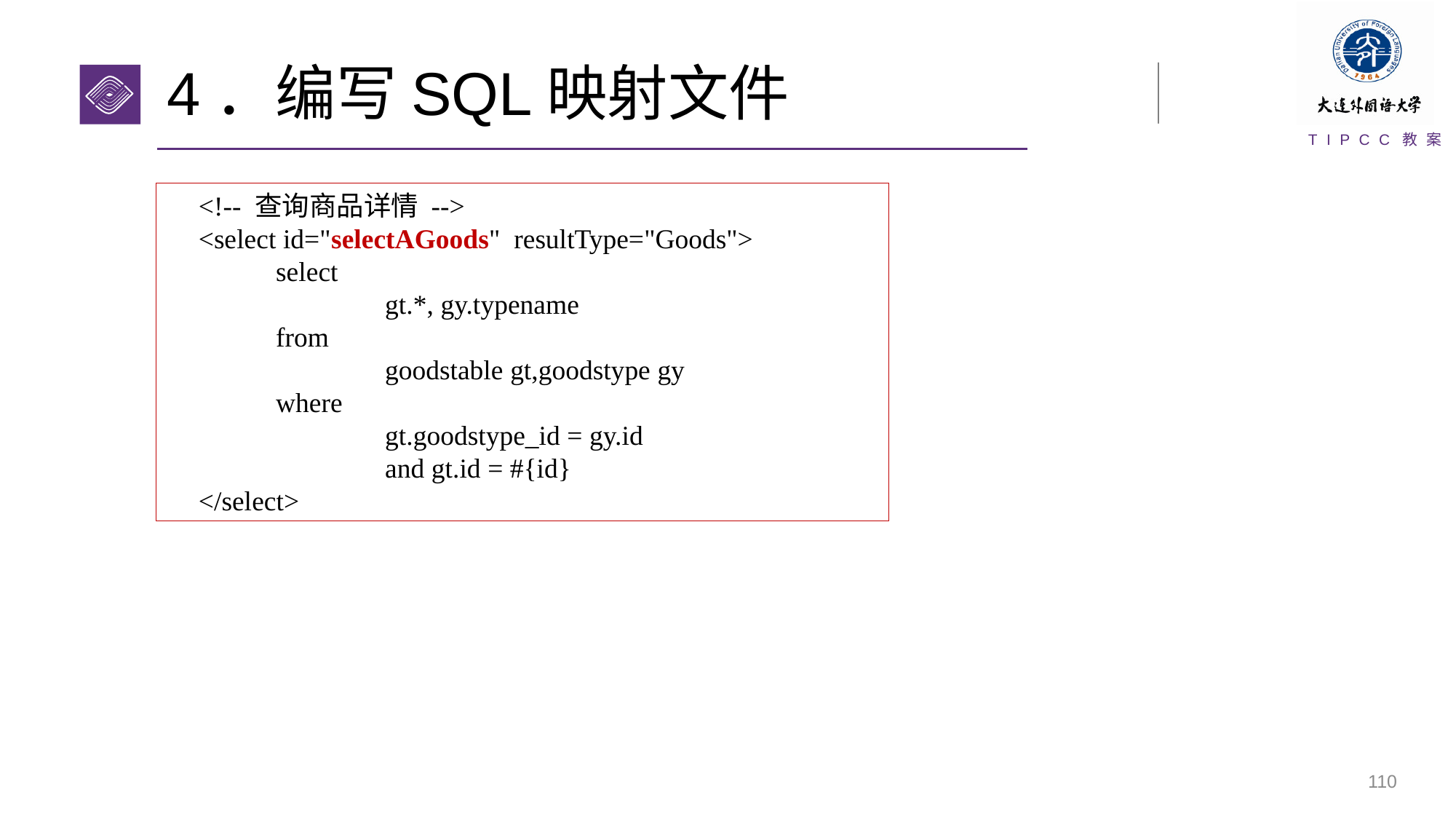

# 4．编写SQL映射文件
<!-- 查询商品详情 -->
<select id="selectAGoods"  resultType="Goods">
	select
		gt.*, gy.typename
	from
		goodstable gt,goodstype gy
	where
		gt.goodstype_id = gy.id
		and gt.id = #{id}
</select>
110